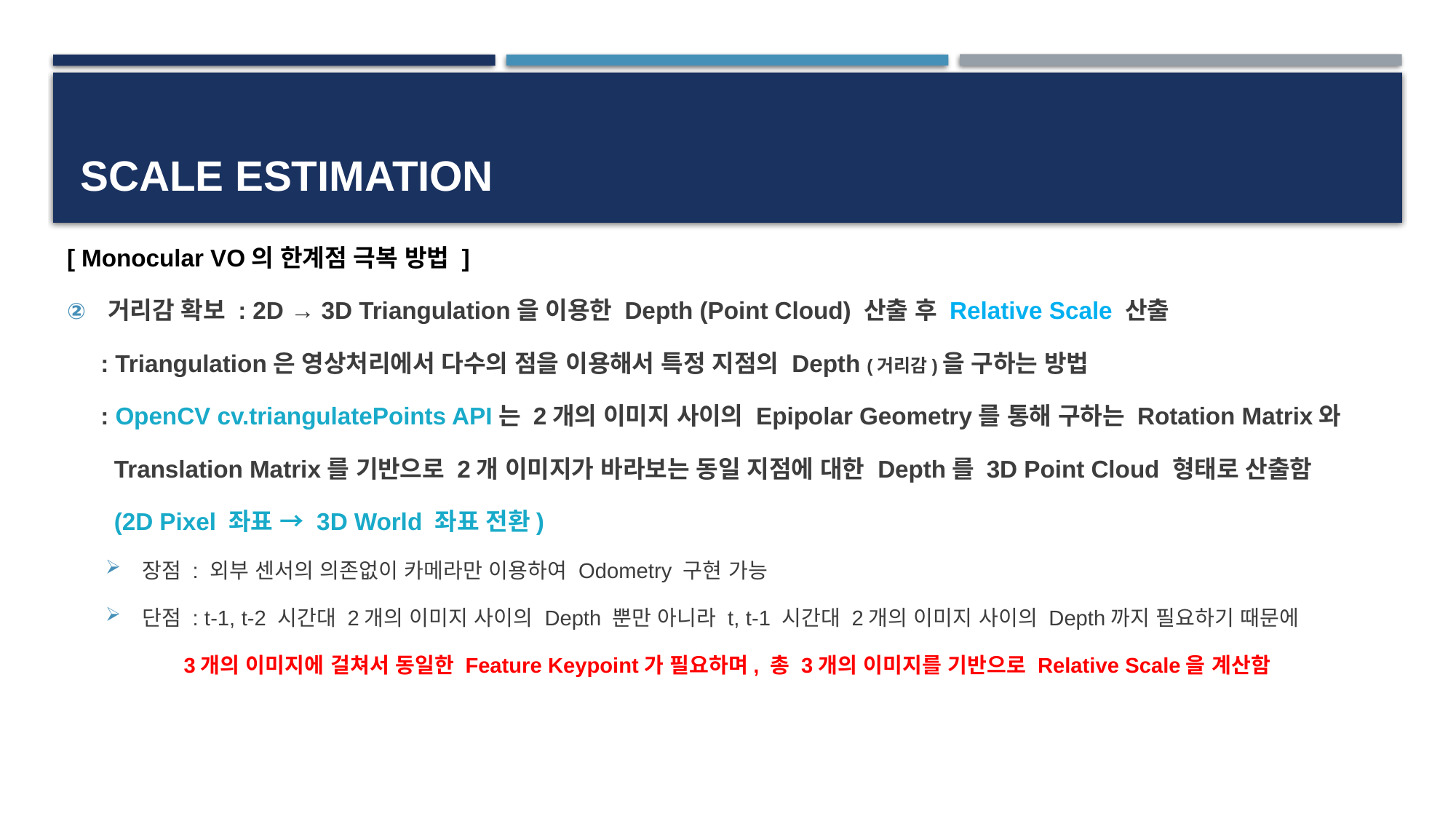

# Scale Estimation
[ Monocular VO의 한계점 극복 방법 ]
거리감 확보 : 2D → 3D Triangulation을 이용한 Depth (Point Cloud) 산출 후 Relative Scale 산출
     : Triangulation은 영상처리에서 다수의 점을 이용해서 특정 지점의 Depth (거리감)을 구하는 방법
     : OpenCV cv.triangulatePoints API는 2개의 이미지 사이의 Epipolar Geometry를 통해 구하는 Rotation Matrix와
       Translation Matrix를 기반으로 2개 이미지가 바라보는 동일 지점에 대한 Depth를 3D Point Cloud 형태로 산출함
       (2D Pixel 좌표 → 3D World 좌표 전환)
장점 : 외부 센서의 의존없이 카메라만 이용하여 Odometry 구현 가능
단점 : t-1, t-2 시간대 2개의 이미지 사이의 Depth 뿐만 아니라 t, t-1 시간대 2개의 이미지 사이의 Depth까지 필요하기 때문에
             3개의 이미지에 걸쳐서 동일한 Feature Keypoint가 필요하며, 총 3개의 이미지를 기반으로 Relative Scale을 계산함